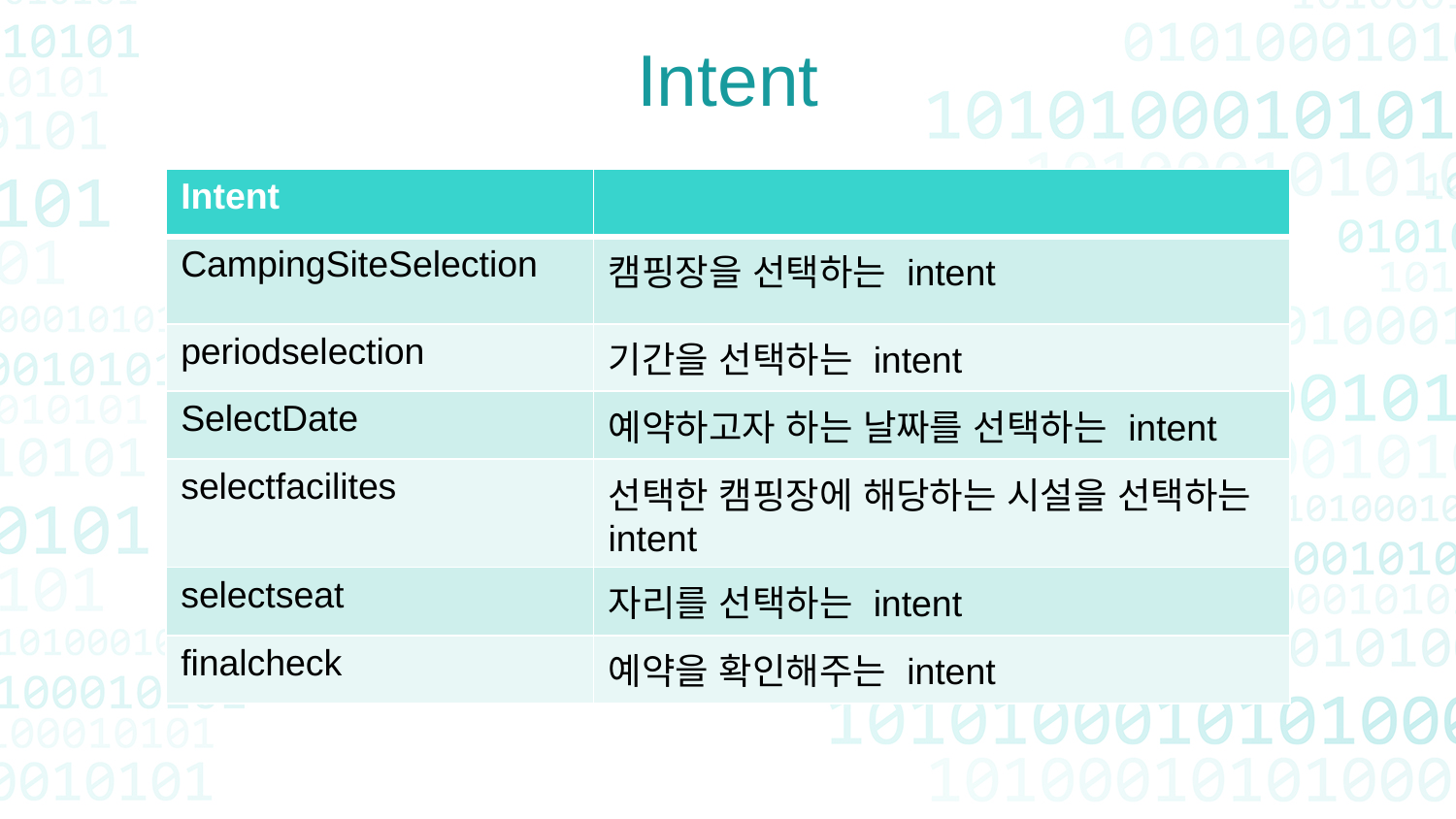

Intent
| Intent |  |
| --- | --- |
| CampingSiteSelection | 캠핑장을 선택하는 intent |
| periodselection | 기간을 선택하는 intent |
| SelectDate | 예약하고자 하는 날짜를 선택하는 intent |
| selectfacilites | 선택한 캠핑장에 해당하는 시설을 선택하는 intent |
| selectseat | 자리를 선택하는 intent |
| finalcheck | 예약을 확인해주는 intent |